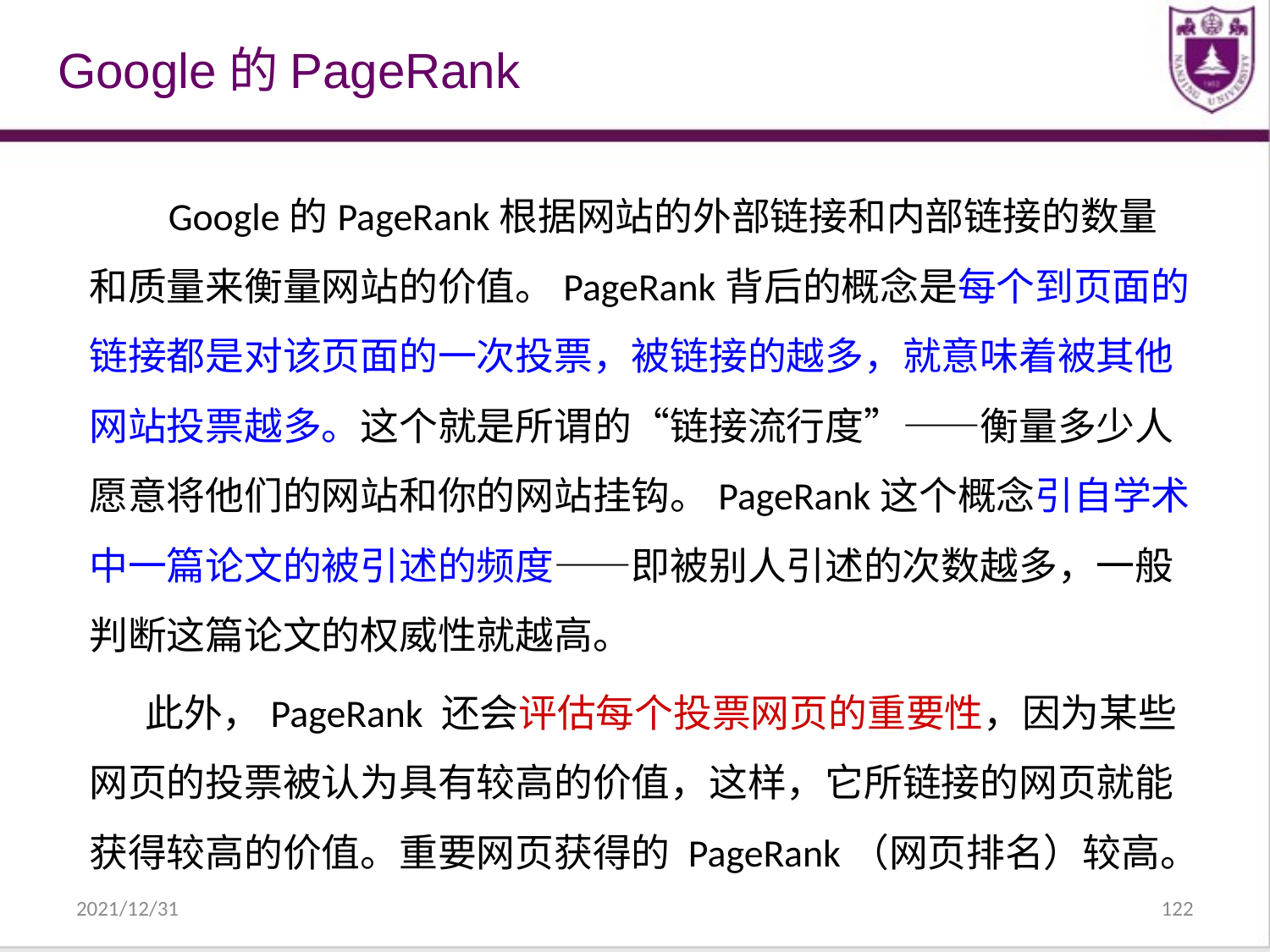

# Google的PageRank
     　   Google的PageRank根据网站的外部链接和内部链接的数量和质量来衡量网站的价值。PageRank背后的概念是每个到页面的链接都是对该页面的一次投票，被链接的越多，就意味着被其他网站投票越多。这个就是所谓的“链接流行度”——衡量多少人愿意将他们的网站和你的网站挂钩。PageRank这个概念引自学术中一篇论文的被引述的频度——即被别人引述的次数越多，一般判断这篇论文的权威性就越高。
　　   此外，PageRank 还会评估每个投票网页的重要性，因为某些网页的投票被认为具有较高的价值，这样，它所链接的网页就能获得较高的价值。重要网页获得的 PageRank（网页排名）较高。
2021/12/31
122